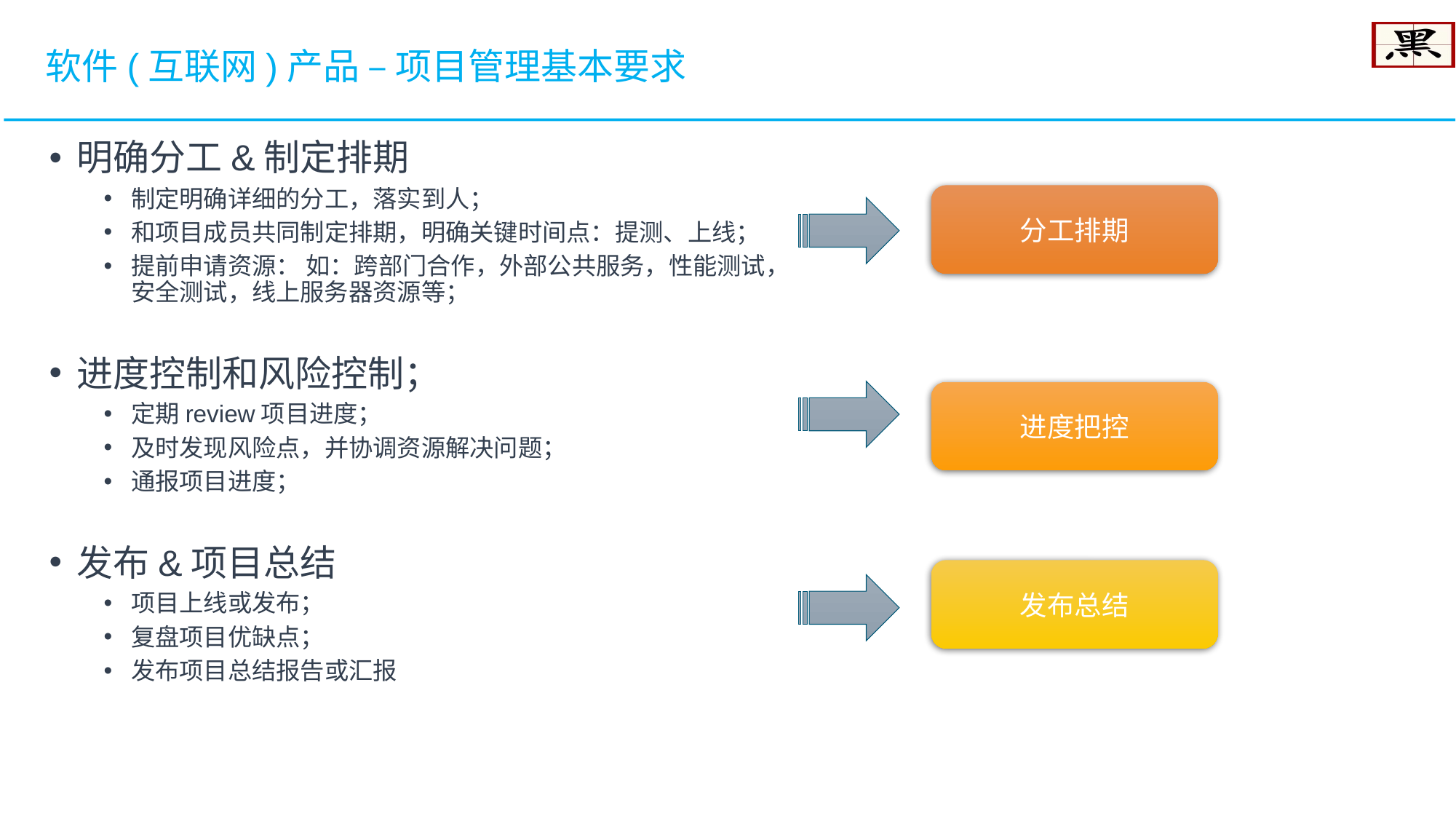

软件(互联网)产品 – 项目管理基本要求
明确分工&制定排期
制定明确详细的分工，落实到人；
和项目成员共同制定排期，明确关键时间点：提测、上线；
提前申请资源： 如：跨部门合作，外部公共服务，性能测试，安全测试，线上服务器资源等；

进度控制和风险控制；
定期review项目进度；
及时发现风险点，并协调资源解决问题；
通报项目进度；

发布&项目总结
项目上线或发布；
复盘项目优缺点；
发布项目总结报告或汇报

分工排期

进度把控
发布总结